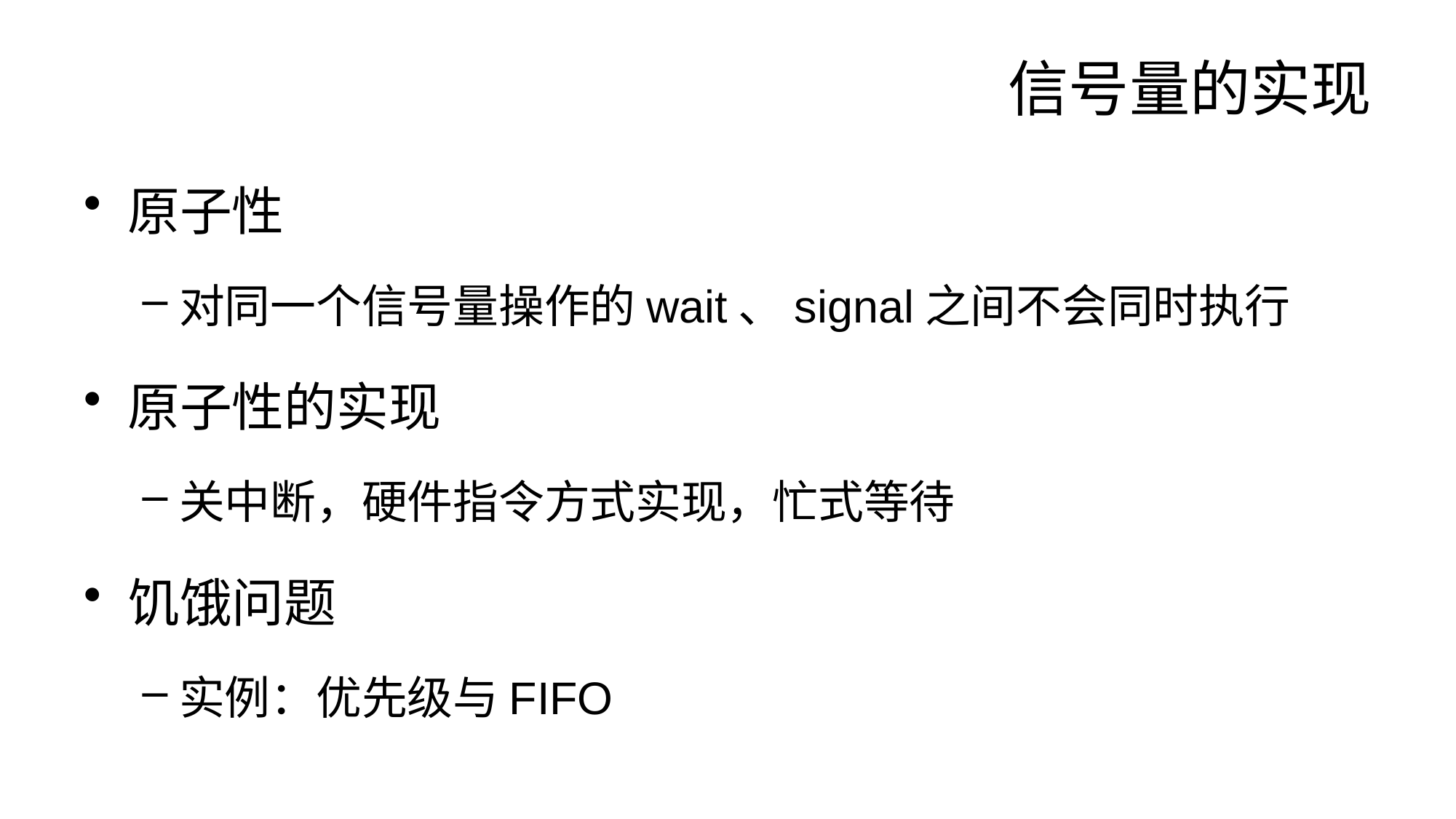

# 信号量的实现
原子性
对同一个信号量操作的wait、signal之间不会同时执行
原子性的实现
关中断，硬件指令方式实现，忙式等待
饥饿问题
实例：优先级与FIFO